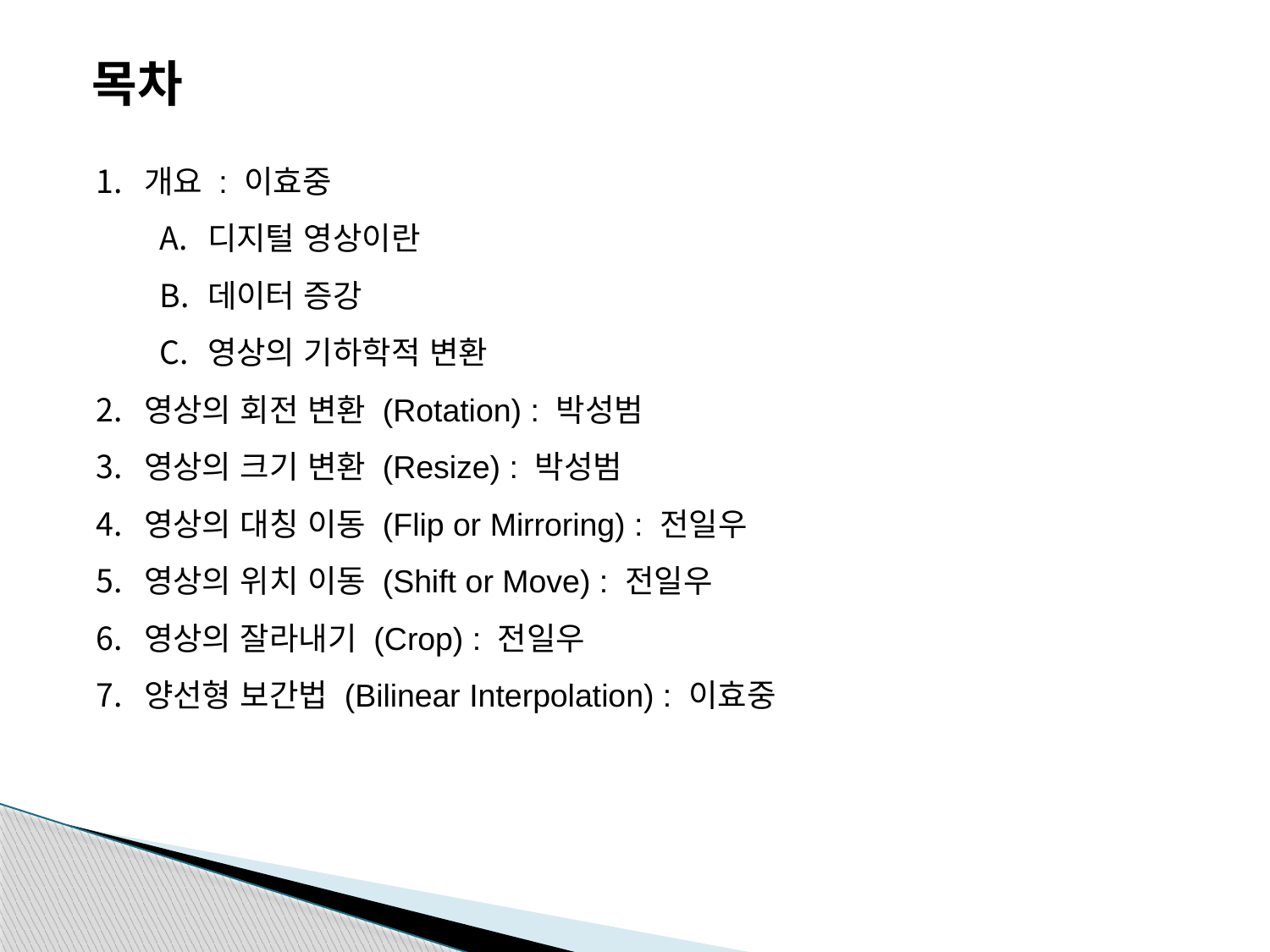

목차
개요 : 이효중
디지털 영상이란
데이터 증강
영상의 기하학적 변환
영상의 회전 변환 (Rotation) : 박성범
영상의 크기 변환 (Resize) : 박성범
영상의 대칭 이동 (Flip or Mirroring) : 전일우
영상의 위치 이동 (Shift or Move) : 전일우
영상의 잘라내기 (Crop) : 전일우
양선형 보간법 (Bilinear Interpolation) : 이효중